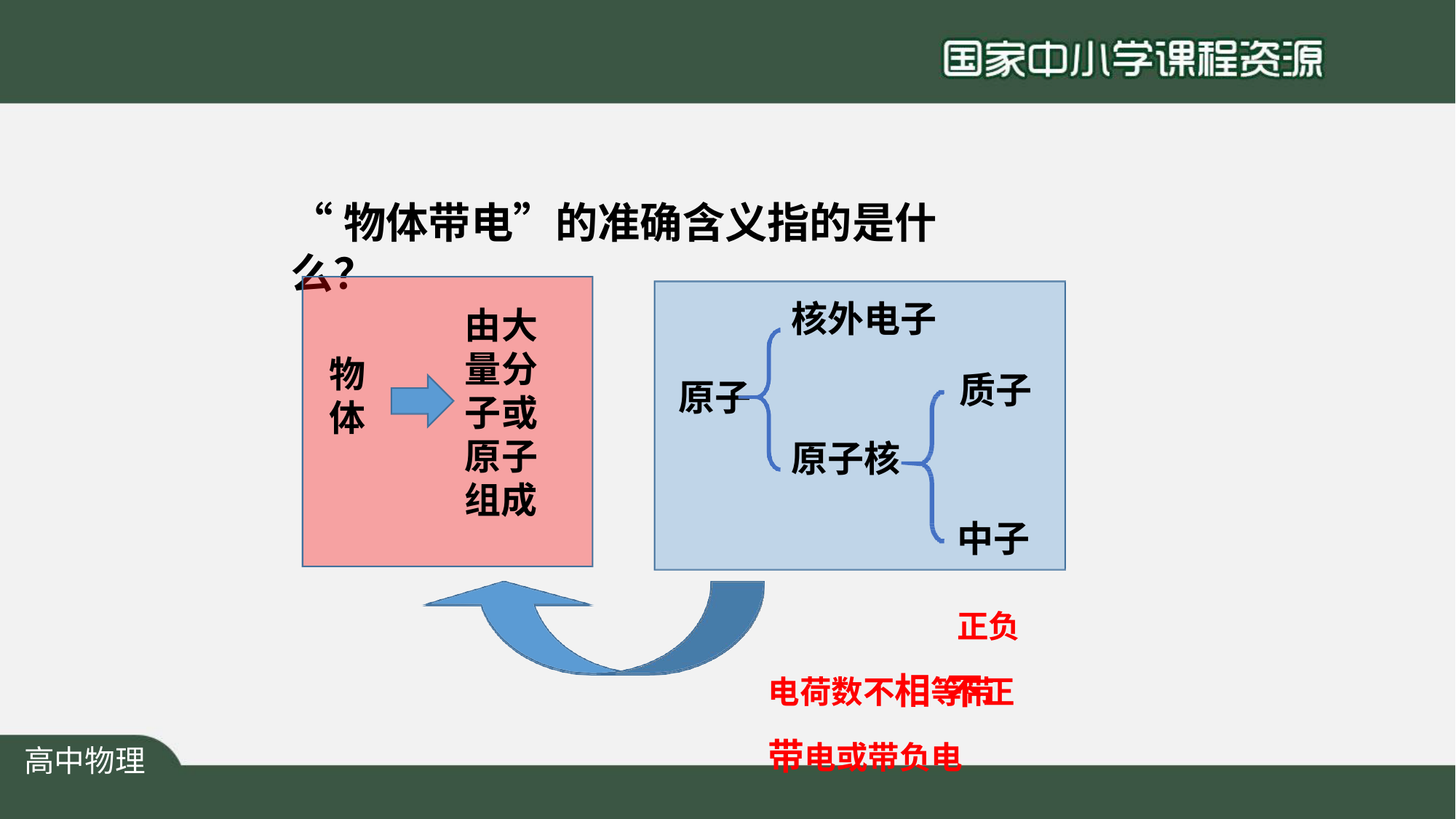

# “物体带电”的准确含义指的是什么？

核外电子
由大 量分 子或 原子 组成

物 体
质子
原子

原子核
中子
正负电荷数不相等带 不正带电或带负电

高中物理